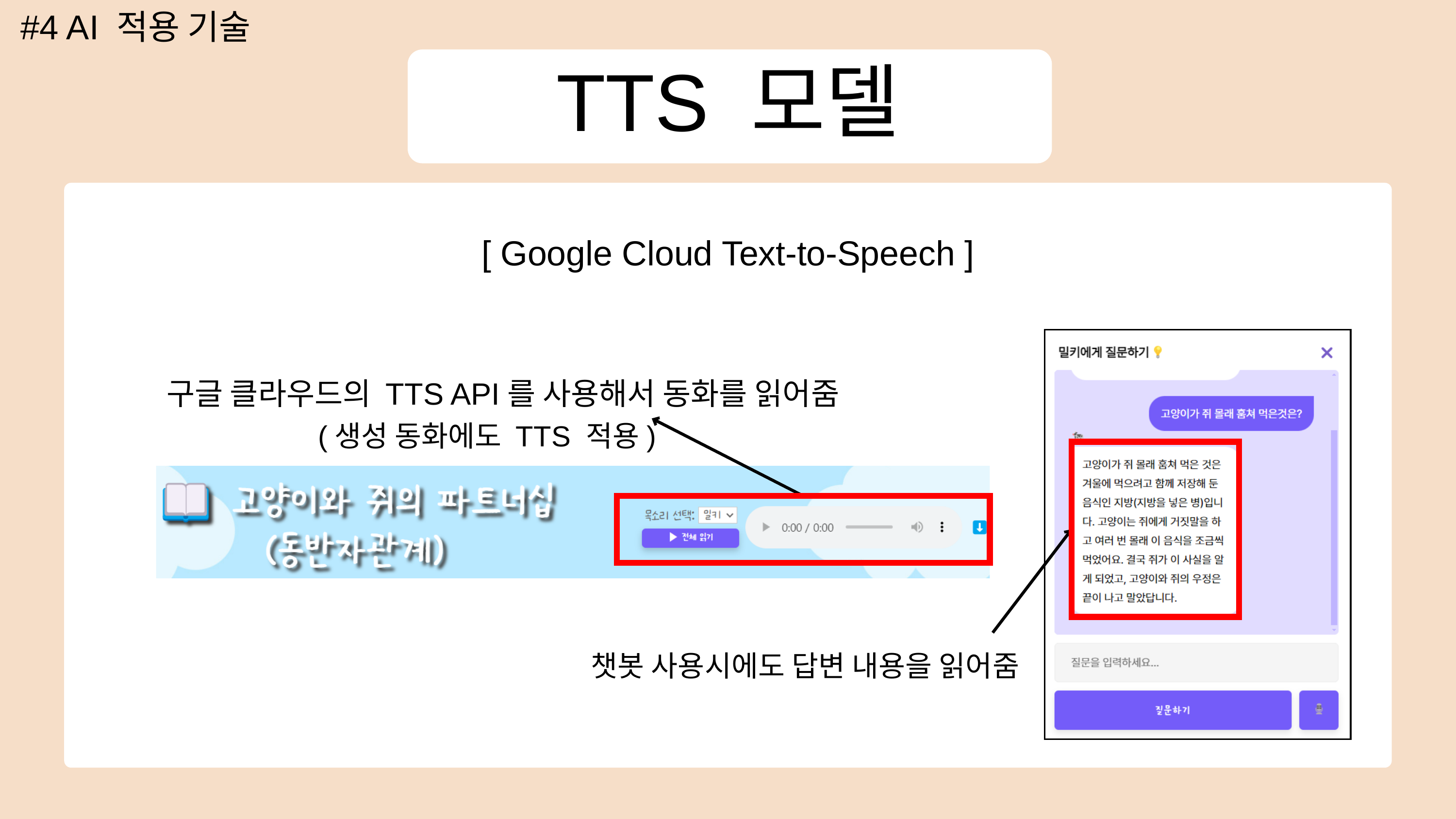

#4 AI 적용 기술

TTS 모델

[ Google Cloud Text-to-Speech ]

구글 클라우드의 TTS API를 사용해서 동화를 읽어줌
(생성 동화에도 TTS 적용)

챗봇 사용시에도 답변 내용을 읽어줌